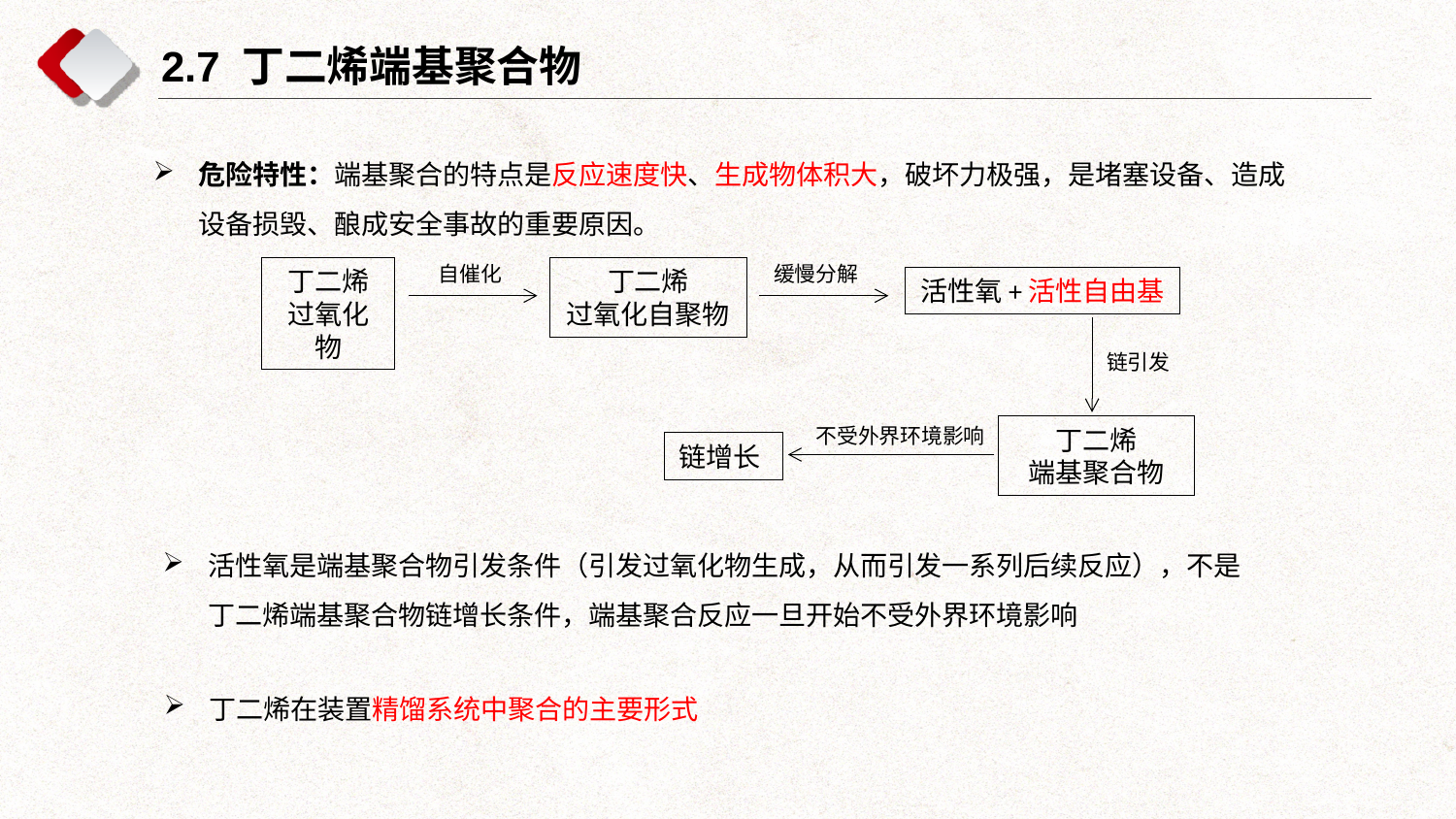

2.7 丁二烯端基聚合物
危险特性：端基聚合的特点是反应速度快、生成物体积大，破坏力极强，是堵塞设备、造成设备损毁、酿成安全事故的重要原因。
自催化
缓慢分解
丁二烯
过氧化物
丁二烯
过氧化自聚物
活性氧+活性自由基
链引发
不受外界环境影响
丁二烯
端基聚合物
链增长
活性氧是端基聚合物引发条件（引发过氧化物生成，从而引发一系列后续反应），不是丁二烯端基聚合物链增长条件，端基聚合反应一旦开始不受外界环境影响
丁二烯在装置精馏系统中聚合的主要形式